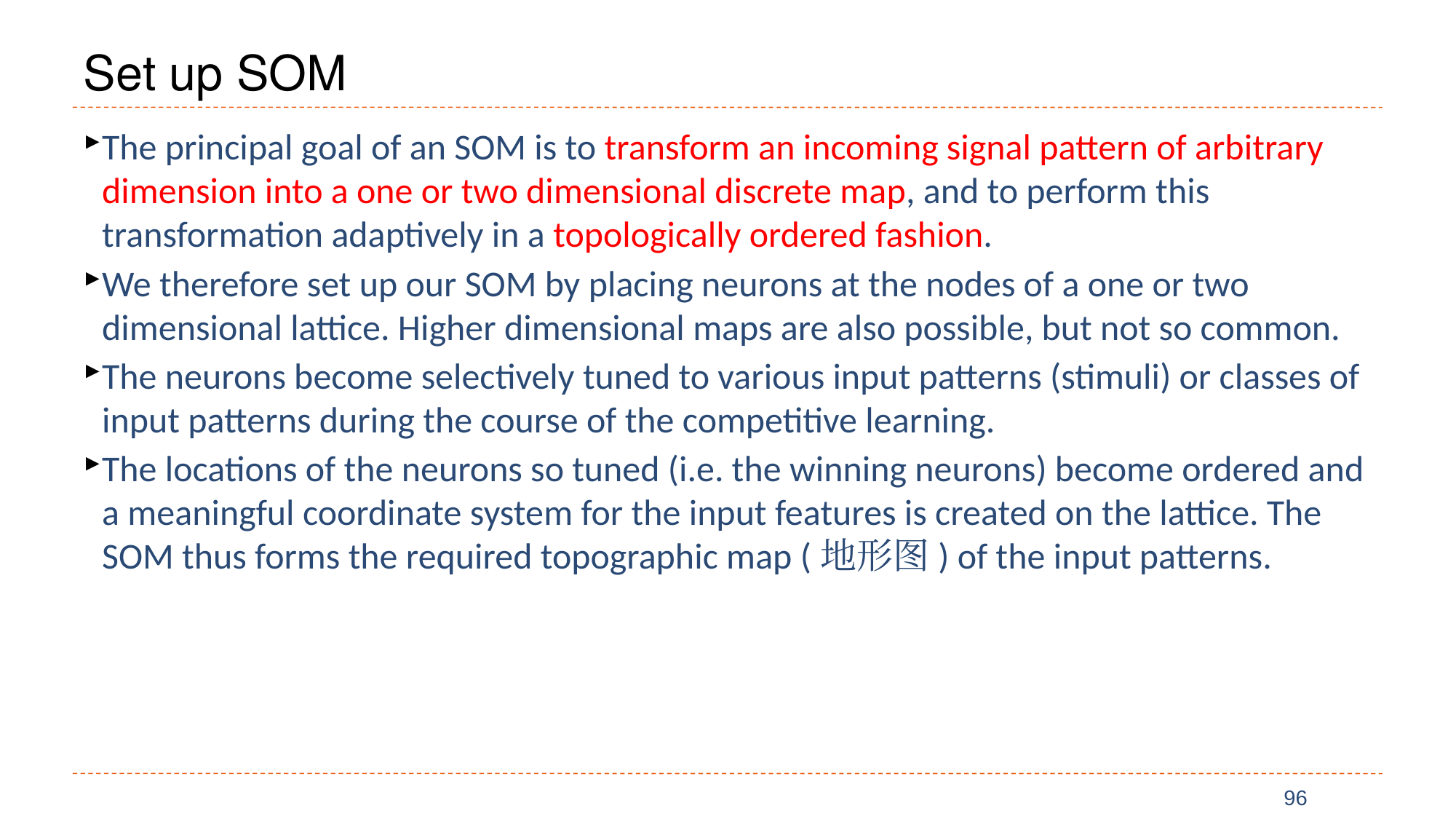

# Set up SOM
The principal goal of an SOM is to transform an incoming signal pattern of arbitrary dimension into a one or two dimensional discrete map, and to perform this transformation adaptively in a topologically ordered fashion.
We therefore set up our SOM by placing neurons at the nodes of a one or two dimensional lattice. Higher dimensional maps are also possible, but not so common.
The neurons become selectively tuned to various input patterns (stimuli) or classes of input patterns during the course of the competitive learning.
The locations of the neurons so tuned (i.e. the winning neurons) become ordered and a meaningful coordinate system for the input features is created on the lattice. The SOM thus forms the required topographic map (地形图) of the input patterns.